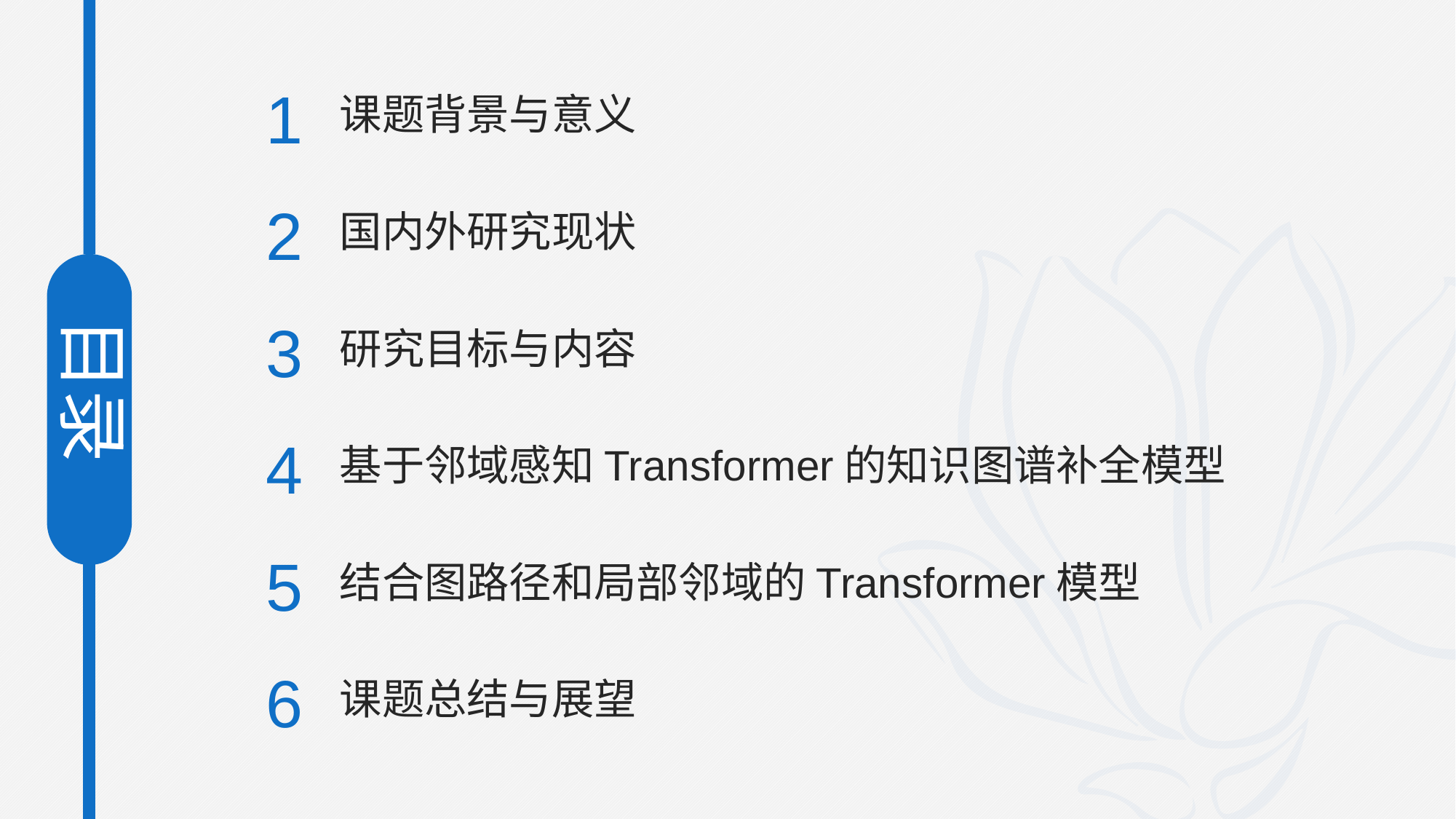

1
课题背景与意义
2
国内外研究现状
3
研究目标与内容
4
基于邻域感知Transformer的知识图谱补全模型
5
结合图路径和局部邻域的Transformer模型
6
课题总结与展望
目录